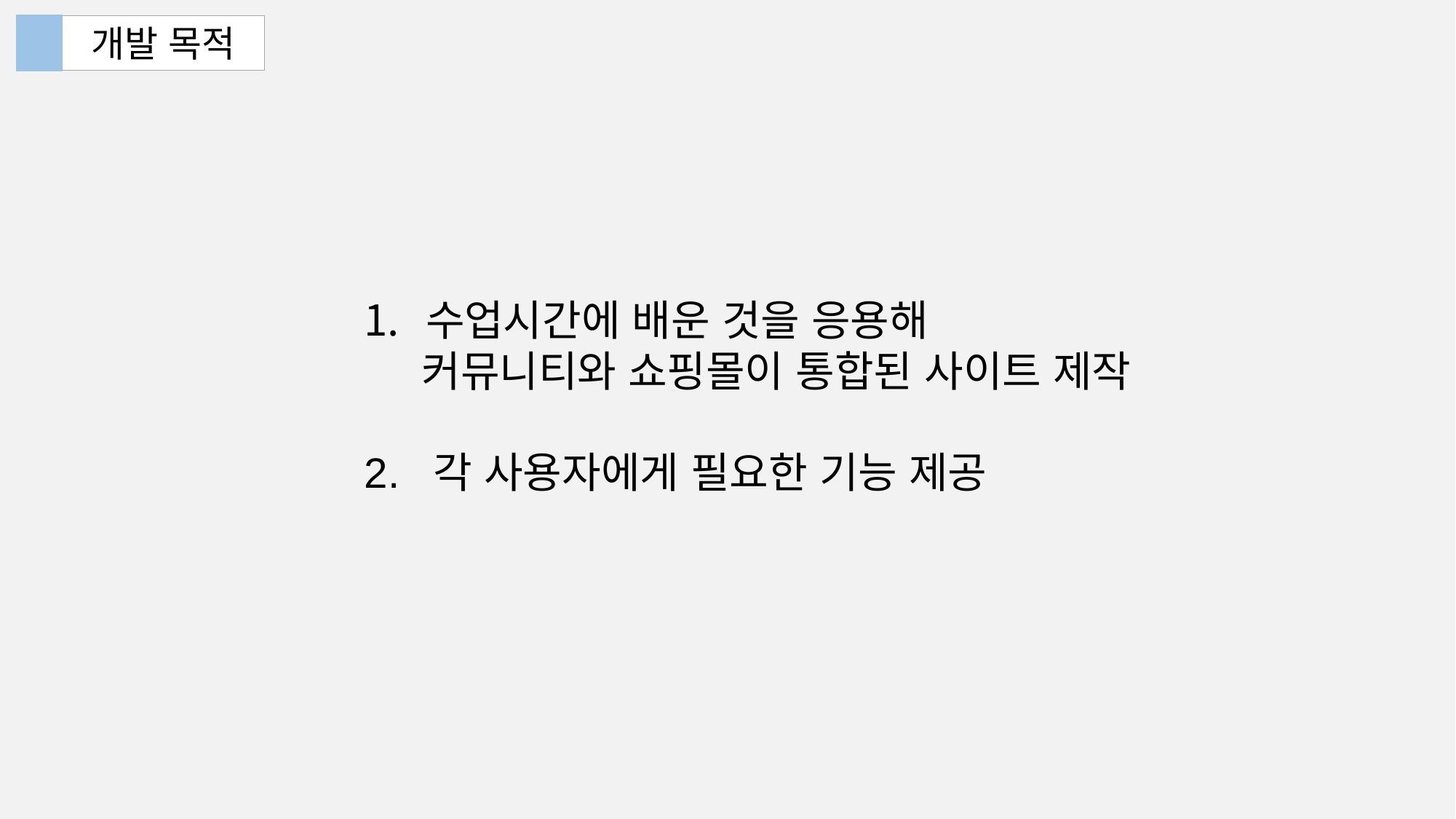

개발 목적

수업시간에 배운 것을 응용해
    커뮤니티와 쇼핑몰이 통합된 사이트 제작

2.  각 사용자에게 필요한 기능 제공